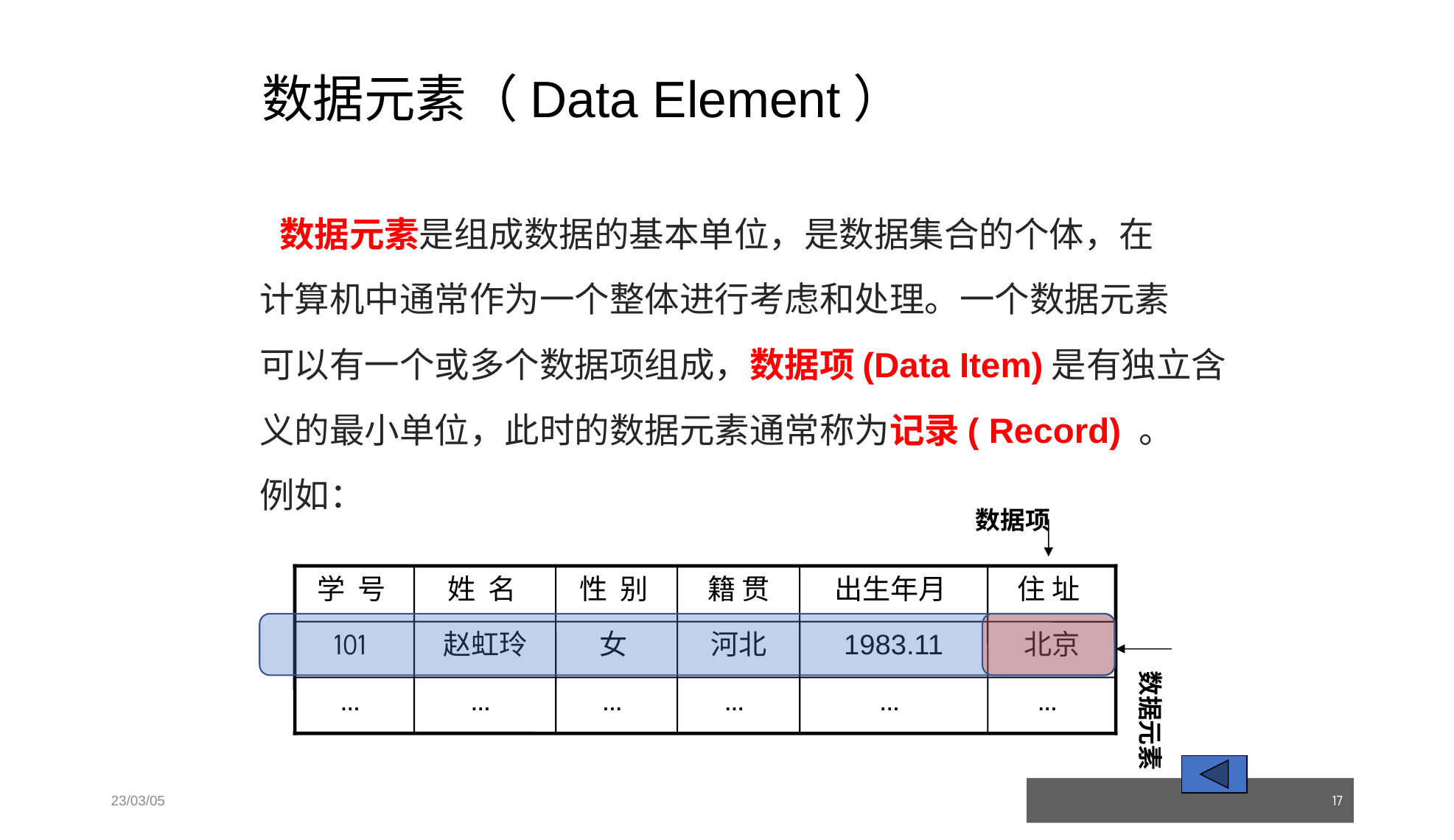

# 数据元素（Data Element）
	数据元素是组成数据的基本单位，是数据集合的个体，在
计算机中通常作为一个整体进行考虑和处理。一个数据元素
可以有一个或多个数据项组成，数据项(Data Item)是有独立含
义的最小单位，此时的数据元素通常称为记录( Record) 。
例如：
  数据项

学  号

姓  名

性  别

籍 贯

出生年月

住 址

101

赵虹玲
女
河北
1983.11
北京

数据元素
...

...
...
...
...
...

23/03/05
17